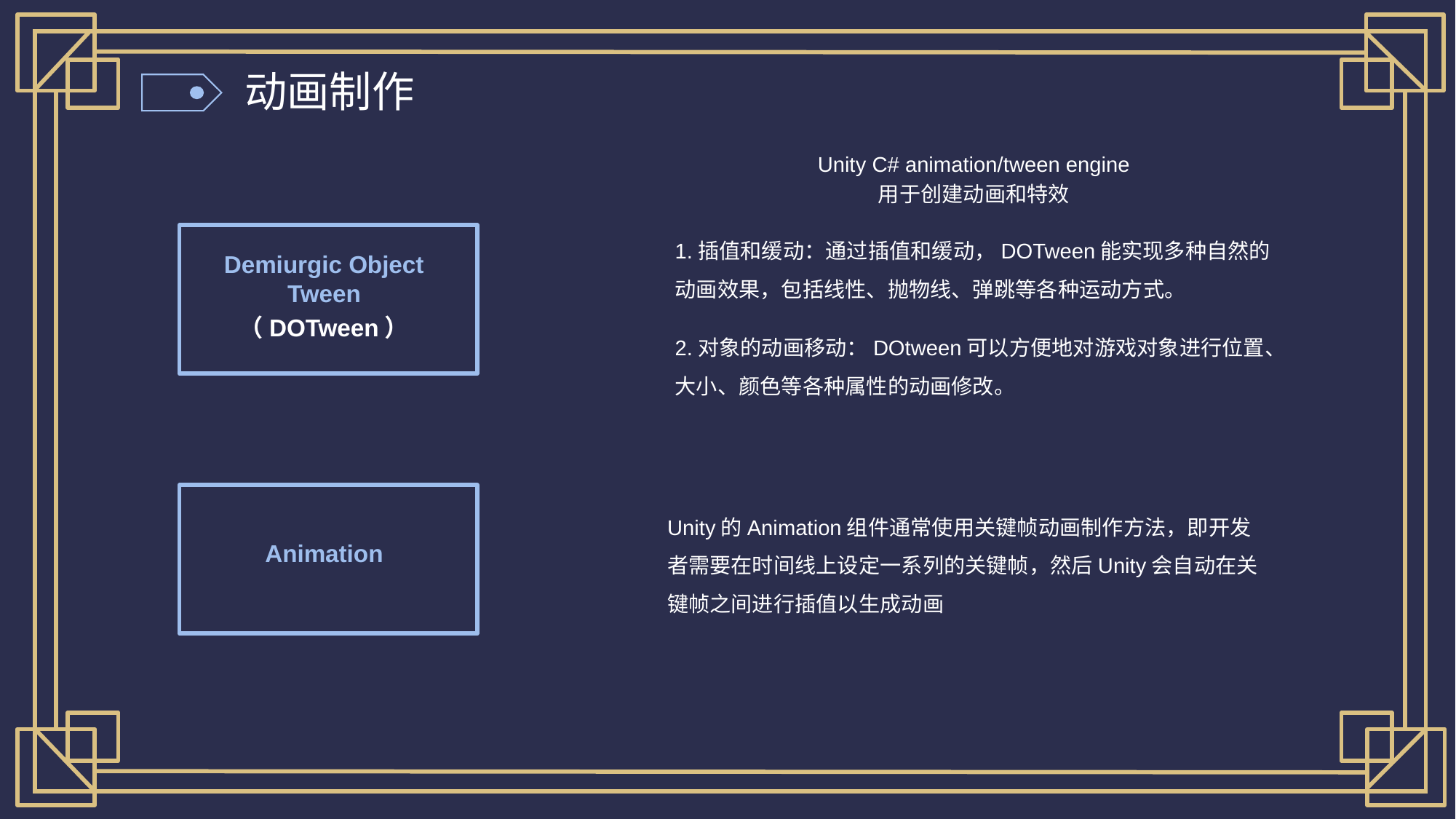

动画制作

Unity C# animation/tween engine
用于创建动画和特效

1.插值和缓动：通过插值和缓动，DOTween能实现多种自然的动画效果，包括线性、抛物线、弹跳等各种运动方式。
Demiurgic Object Tween
（DOTween）
2.对象的动画移动：DOtween可以方便地对游戏对象进行位置、大小、颜色等各种属性的动画修改。

Unity的Animation组件通常使用关键帧动画制作方法，即开发者需要在时间线上设定一系列的关键帧，然后Unity会自动在关键帧之间进行插值以生成动画
Animation